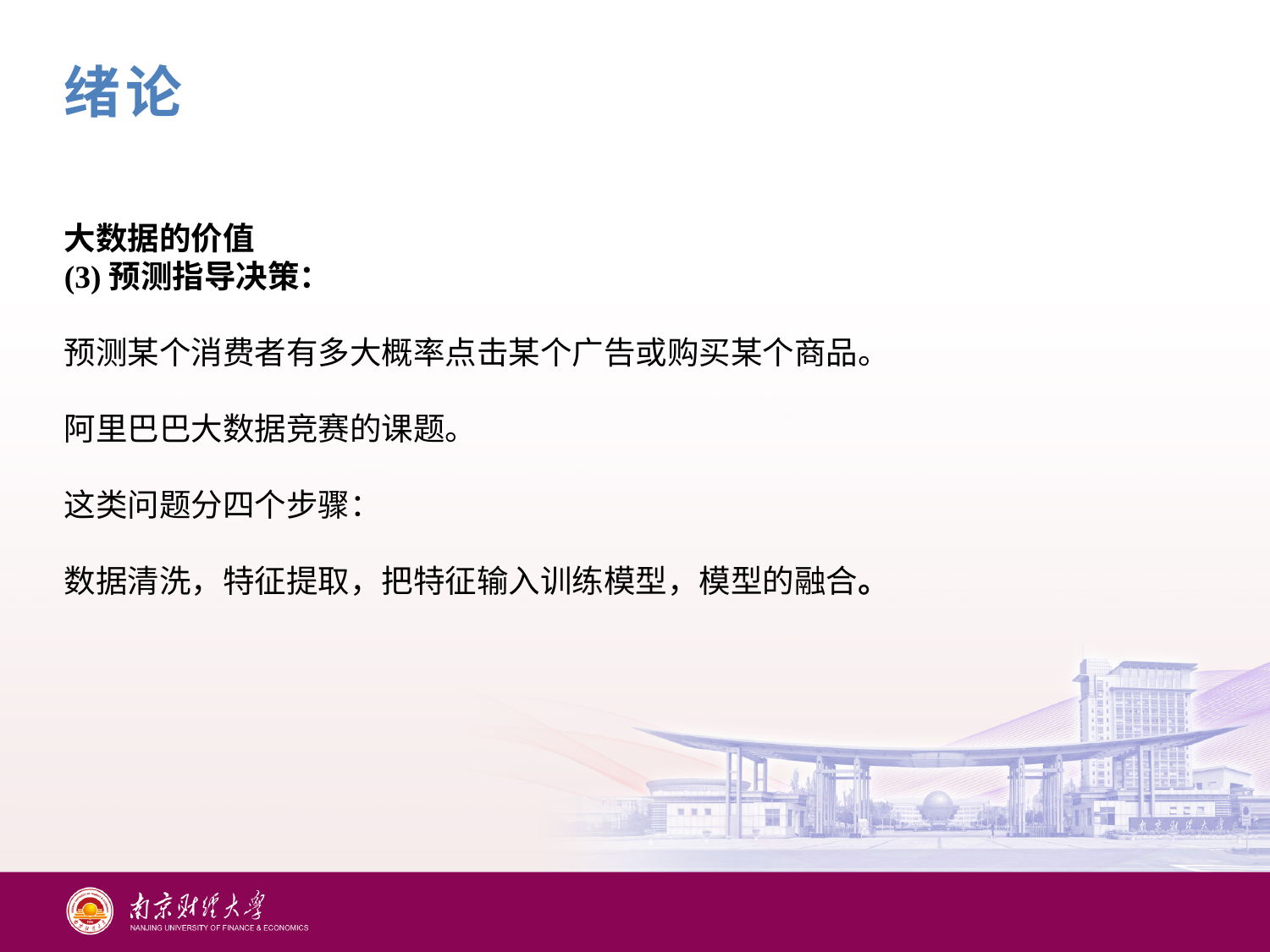

绪论

大数据的价值
(3)预测指导决策：
预测某个消费者有多大概率点击某个广告或购买某个商品。
阿里巴巴大数据竞赛的课题。
这类问题分四个步骤：
数据清洗，特征提取，把特征输入训练模型，模型的融合。